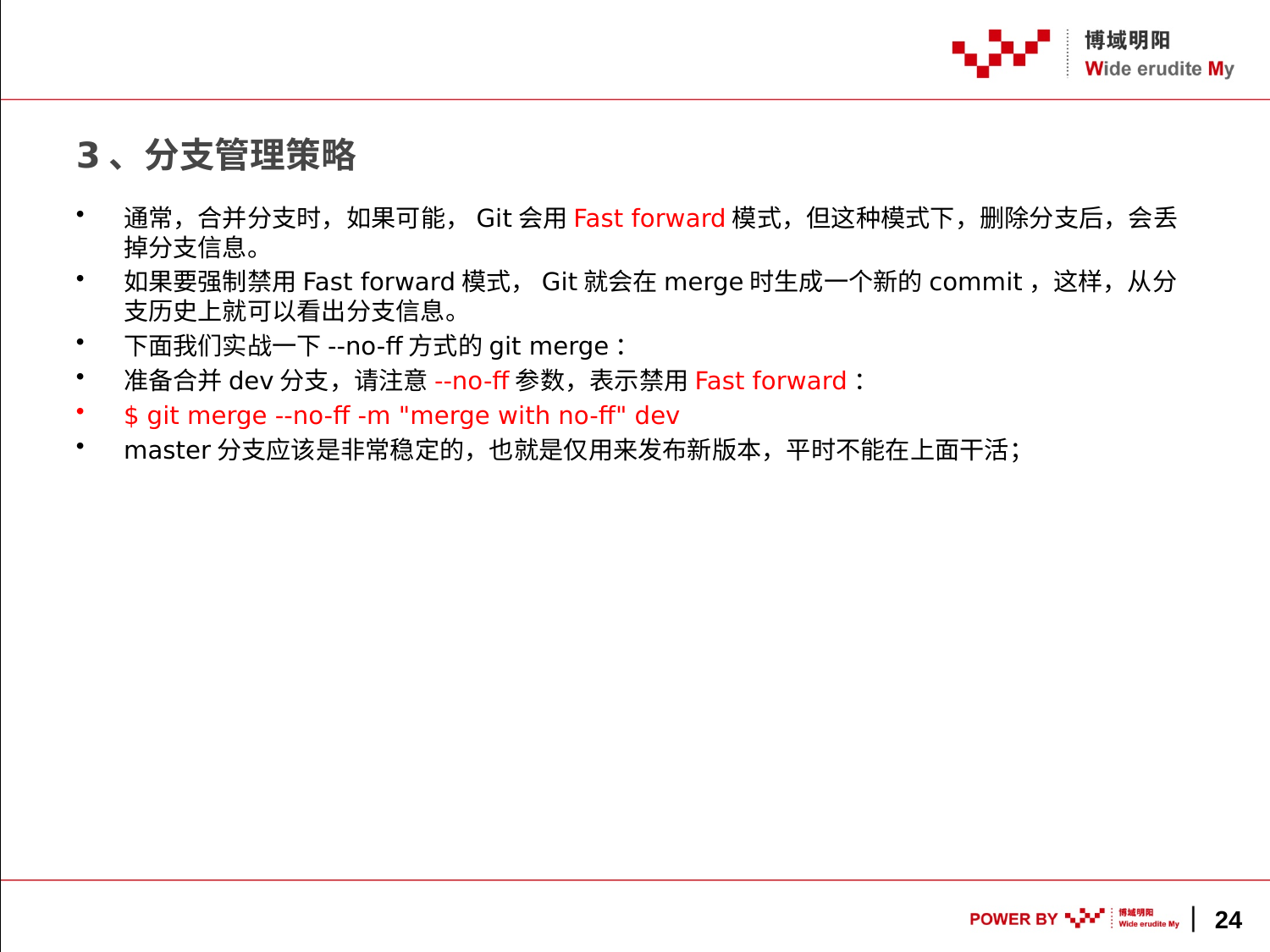

# 3、分支管理策略
通常，合并分支时，如果可能，Git会用Fast forward模式，但这种模式下，删除分支后，会丢掉分支信息。
如果要强制禁用Fast forward模式，Git就会在merge时生成一个新的commit，这样，从分支历史上就可以看出分支信息。
下面我们实战一下--no-ff方式的git merge：
准备合并dev分支，请注意--no-ff参数，表示禁用Fast forward：
$ git merge --no-ff -m "merge with no-ff" dev
master分支应该是非常稳定的，也就是仅用来发布新版本，平时不能在上面干活；

24